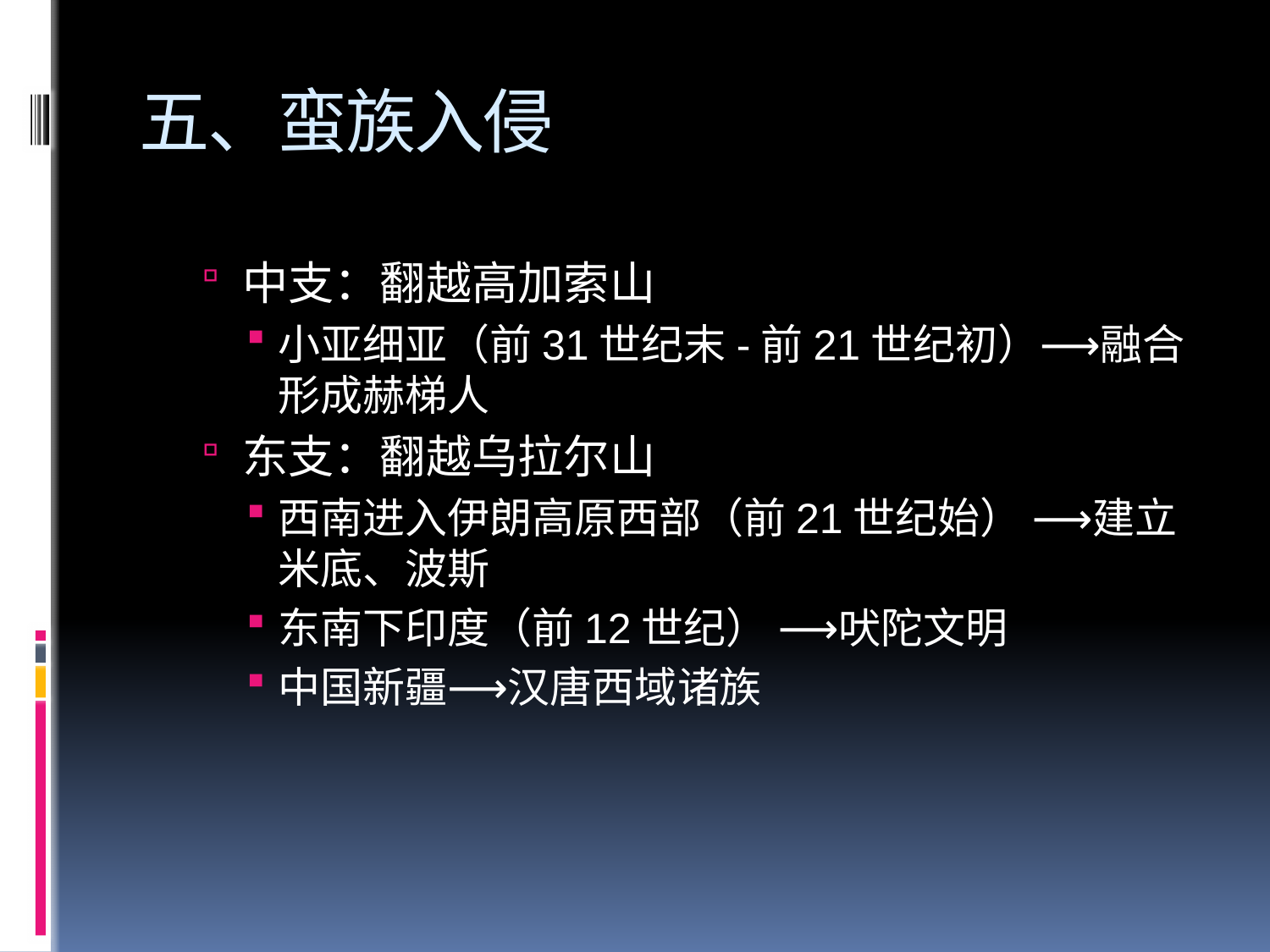

# 五、蛮族入侵
中支：翻越高加索山
小亚细亚（前31世纪末-前21世纪初）⟶融合形成赫梯人
东支：翻越乌拉尔山
西南进入伊朗高原西部（前21世纪始） ⟶建立米底、波斯
东南下印度（前12世纪） ⟶吠陀文明
中国新疆⟶汉唐西域诸族